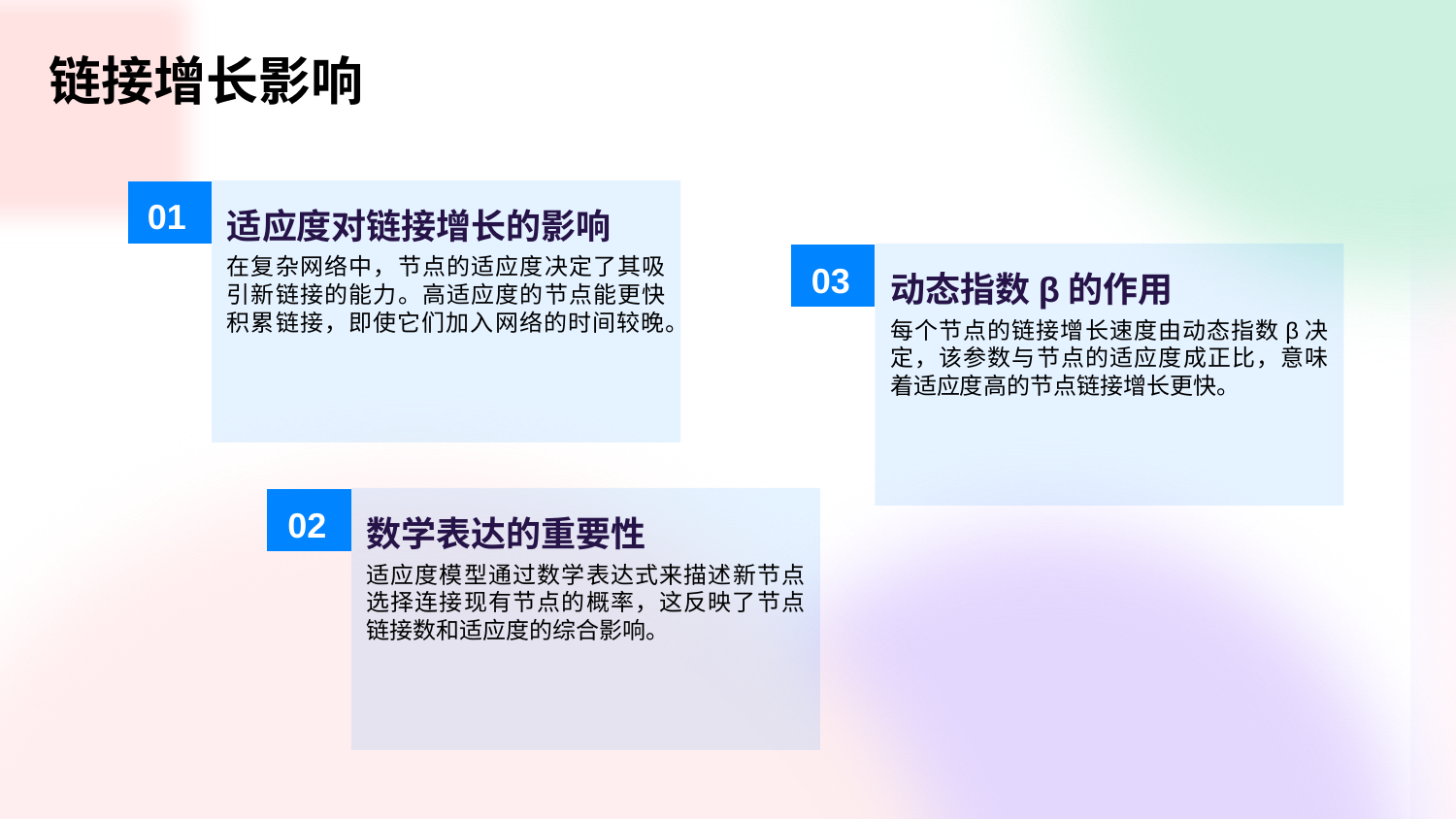

链接增长影响
01

适应度对链接增长的影响
在复杂网络中，节点的适应度决定了其吸引新链接的能力。高适应度的节点能更快积累链接，即使它们加入网络的时间较晚。
03

动态指数β的作用
每个节点的链接增长速度由动态指数β决定，该参数与节点的适应度成正比，意味着适应度高的节点链接增长更快。
02

数学表达的重要性
适应度模型通过数学表达式来描述新节点选择连接现有节点的概率，这反映了节点链接数和适应度的综合影响。